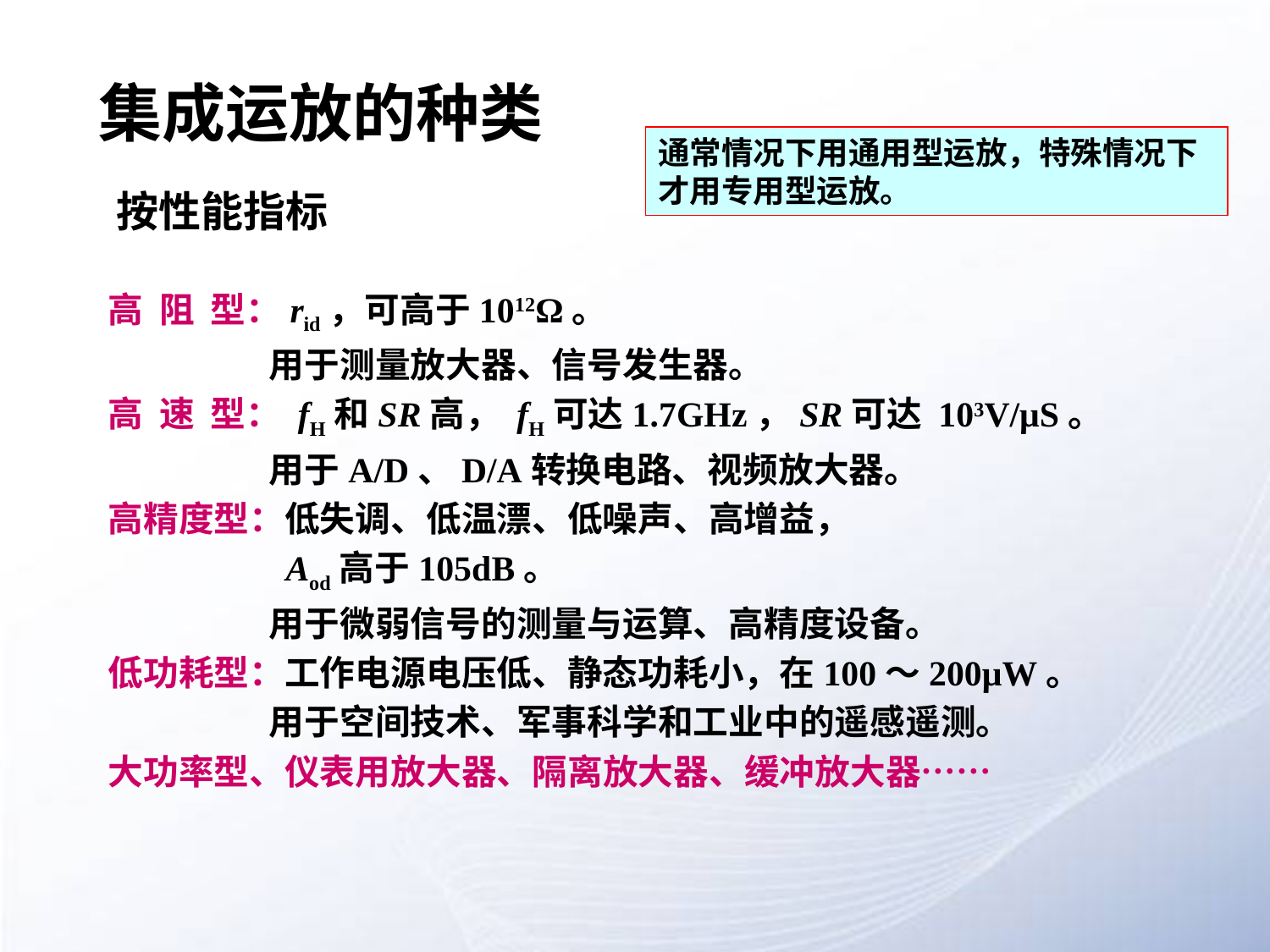

# 集成运放的种类
通常情况下用通用型运放，特殊情况下才用专用型运放。
按性能指标
高  阻  型：rid，可高于1012Ω。
                   用于测量放大器、信号发生器。
高  速  型： fH和SR高， fH可达1.7GHz，SR可达 103V/μS。
                   用于A/D、D/A转换电路、视频放大器。
高精度型：低失调、低温漂、低噪声、高增益，
                    Aod高于105dB。
                   用于微弱信号的测量与运算、高精度设备。
低功耗型：工作电源电压低、静态功耗小，在100～200μW。
                   用于空间技术、军事科学和工业中的遥感遥测。
大功率型、仪表用放大器、隔离放大器、缓冲放大器……